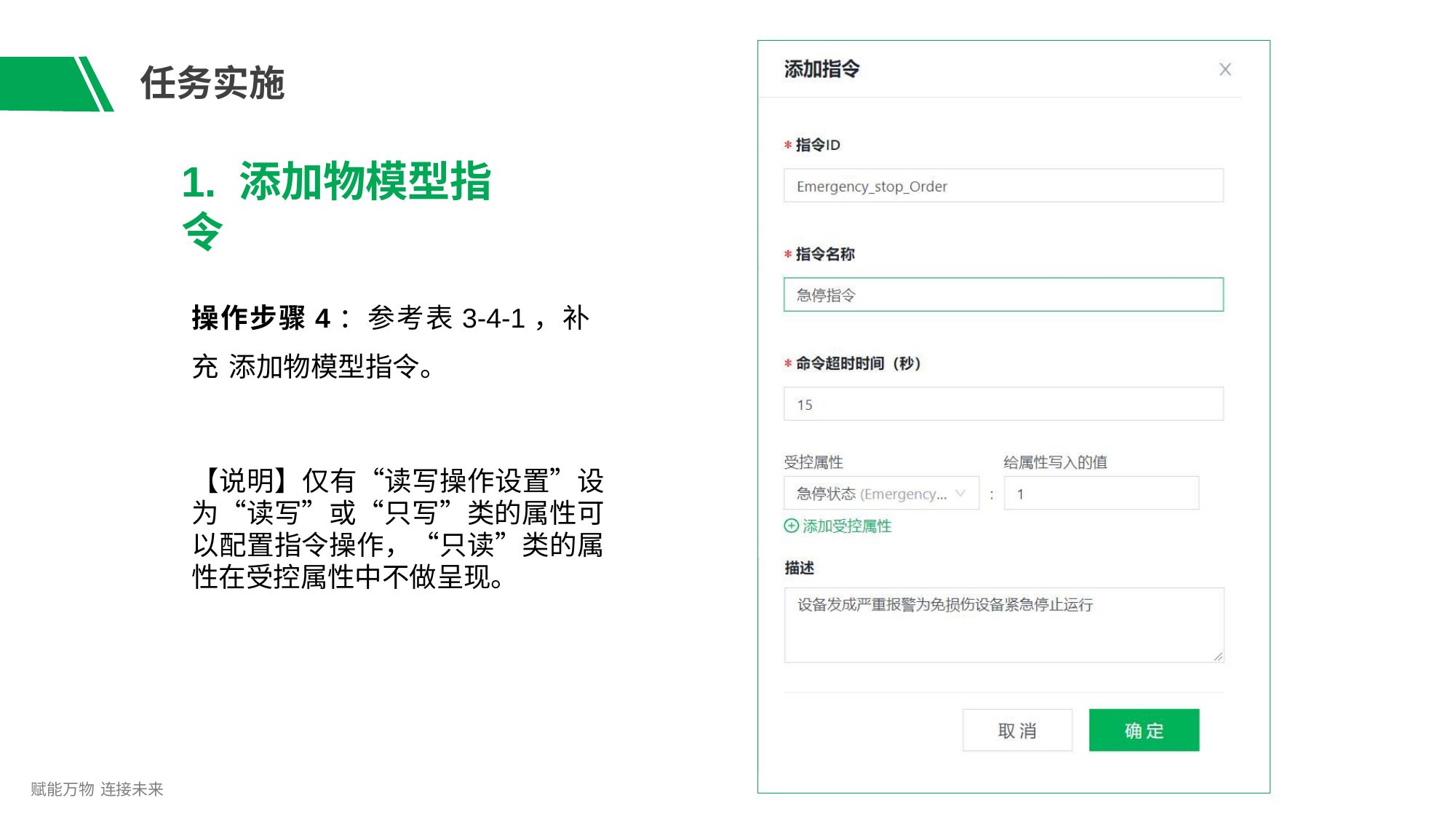

# 任务实施
1. 添加物模型指令
操作步骤4：参考表3-4-1，补充 添加物模型指令。
【说明】仅有“读写操作设置”设 为“读写”或“只写”类的属性可 以配置指令操作，“只读”类的属 性在受控属性中不做呈现。
赋能万物 连接未来